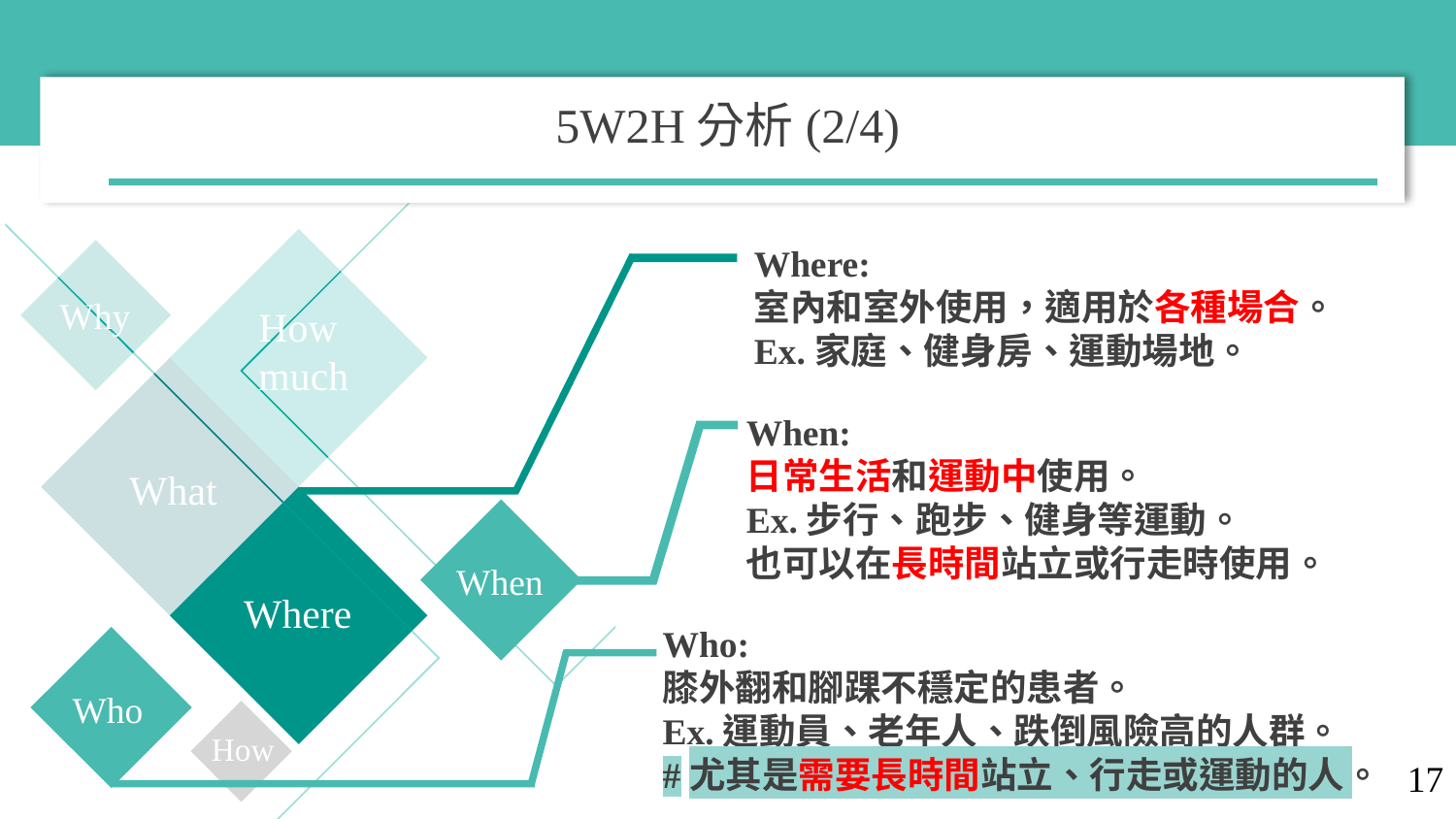

5W2H分析(2/4)

Why
How
much
What
When
Where
Who
How

Where:
室內和室外使用，適用於各種場合。
Ex.家庭、健身房、運動場地。

When:
日常生活和運動中使用。
Ex.步行、跑步、健身等運動。
也可以在長時間站立或行走時使用。

Who:
膝外翻和腳踝不穩定的患者。
Ex.運動員、老年人、跌倒風險高的人群。
#尤其是需要長時間站立、行走或運動的人。

17